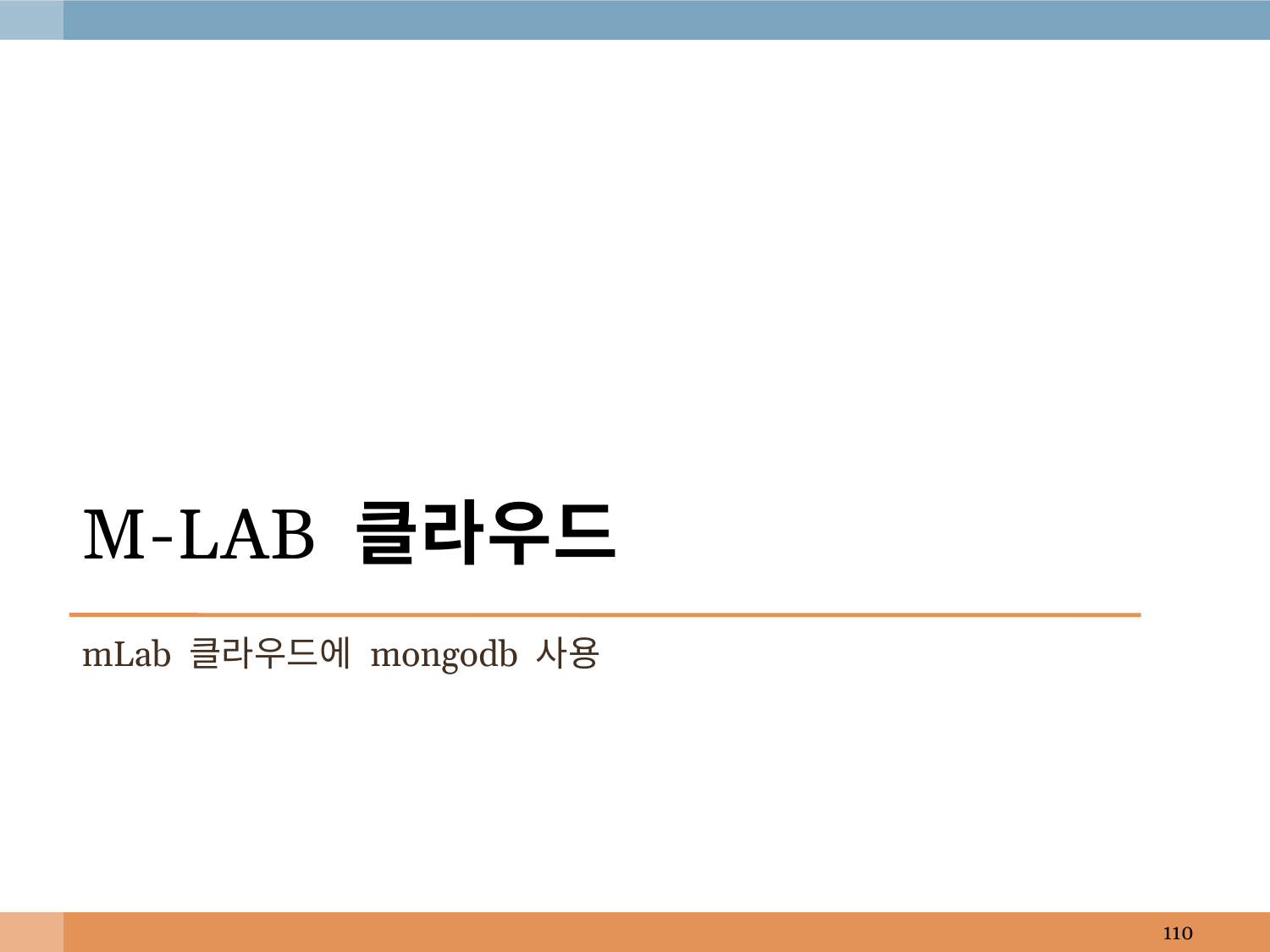

# m-Lab 클라우드
mLab 클라우드에 mongodb 사용
110